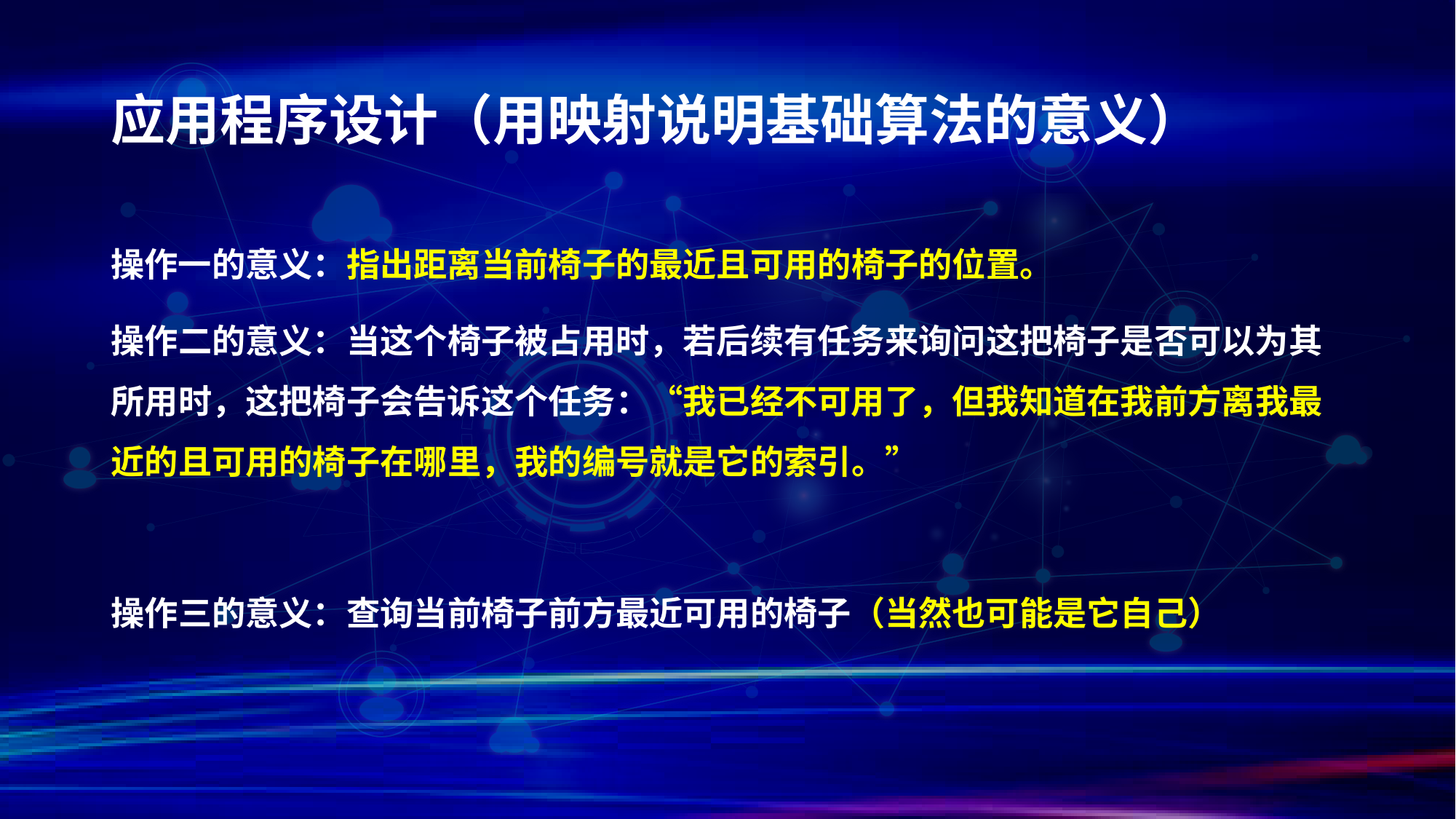

# 应用程序设计（用映射说明基础算法的意义）
操作一的意义：指出距离当前椅子的最近且可用的椅子的位置。
操作二的意义：当这个椅子被占用时，若后续有任务来询问这把椅子是否可以为其所用时，这把椅子会告诉这个任务：“我已经不可用了，但我知道在我前方离我最近的且可用的椅子在哪里，我的编号就是它的索引。”

操作三的意义：查询当前椅子前方最近可用的椅子（当然也可能是它自己）